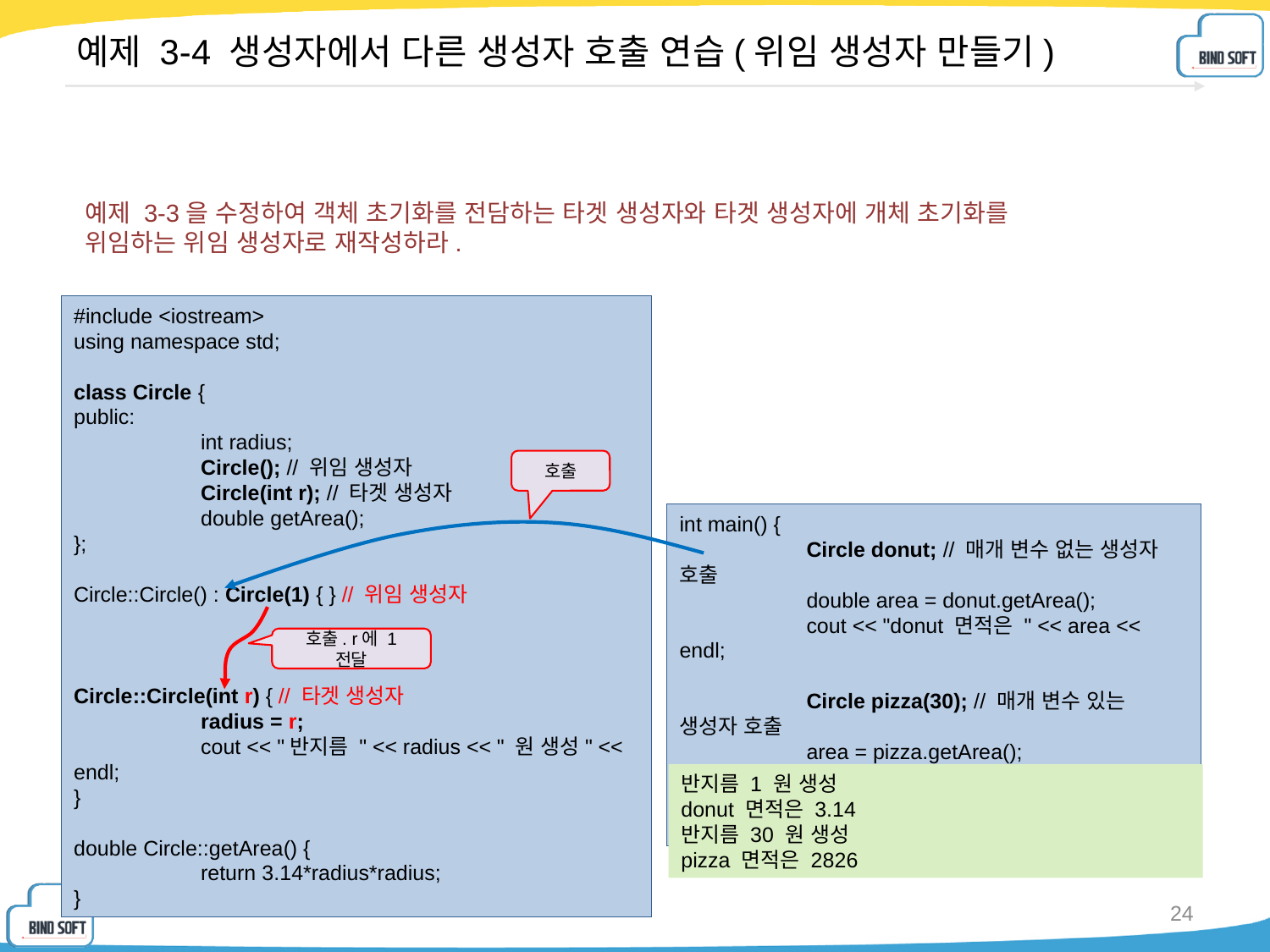

# 예제 3-4 생성자에서 다른 생성자 호출 연습(위임 생성자 만들기)
예제 3-3을 수정하여 객체 초기화를 전담하는 타겟 생성자와 타겟 생성자에 개체 초기화를 위임하는 위임 생성자로 재작성하라.
#include <iostream>
using namespace std;

class Circle {
public:
	int radius;
	Circle(); // 위임 생성자
	Circle(int r); // 타겟 생성자
	double getArea();
};

Circle::Circle() : Circle(1) { } // 위임 생성자

Circle::Circle(int r) { // 타겟 생성자
	radius = r;
	cout << "반지름 " << radius << " 원 생성" << endl;
}

double Circle::getArea() {
	return 3.14*radius*radius;
}
호출
int main() {
	Circle donut; // 매개 변수 없는 생성자 호출
	double area = donut.getArea();
	cout << "donut 면적은 " << area << endl;

	Circle pizza(30); // 매개 변수 있는 생성자 호출
	area = pizza.getArea();
	cout << "pizza 면적은 " << area << endl;
}

호출. r에 1 전달
반지름 1 원 생성
donut 면적은 3.14
반지름 30 원 생성
pizza 면적은 2826
24